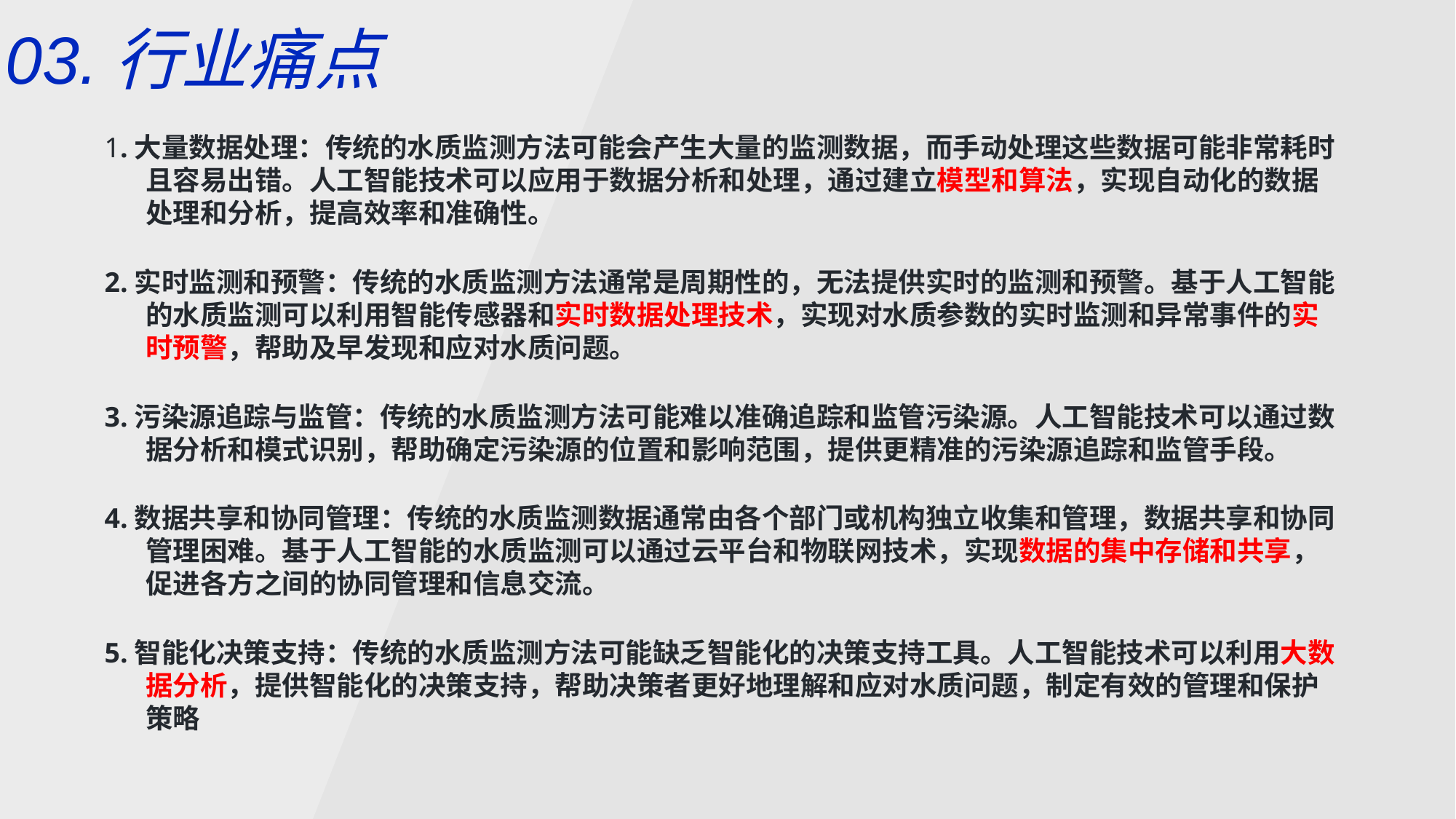

03.行业痛点
1.大量数据处理：传统的水质监测方法可能会产生大量的监测数据，而手动处理这些数据可能非常耗时且容易出错。人工智能技术可以应用于数据分析和处理，通过建立模型和算法，实现自动化的数据处理和分析，提高效率和准确性。
2.实时监测和预警：传统的水质监测方法通常是周期性的，无法提供实时的监测和预警。基于人工智能的水质监测可以利用智能传感器和实时数据处理技术，实现对水质参数的实时监测和异常事件的实时预警，帮助及早发现和应对水质问题。
3.污染源追踪与监管：传统的水质监测方法可能难以准确追踪和监管污染源。人工智能技术可以通过数据分析和模式识别，帮助确定污染源的位置和影响范围，提供更精准的污染源追踪和监管手段。
4.数据共享和协同管理：传统的水质监测数据通常由各个部门或机构独立收集和管理，数据共享和协同管理困难。基于人工智能的水质监测可以通过云平台和物联网技术，实现数据的集中存储和共享，促进各方之间的协同管理和信息交流。
5.智能化决策支持：传统的水质监测方法可能缺乏智能化的决策支持工具。人工智能技术可以利用大数据分析，提供智能化的决策支持，帮助决策者更好地理解和应对水质问题，制定有效的管理和保护策略